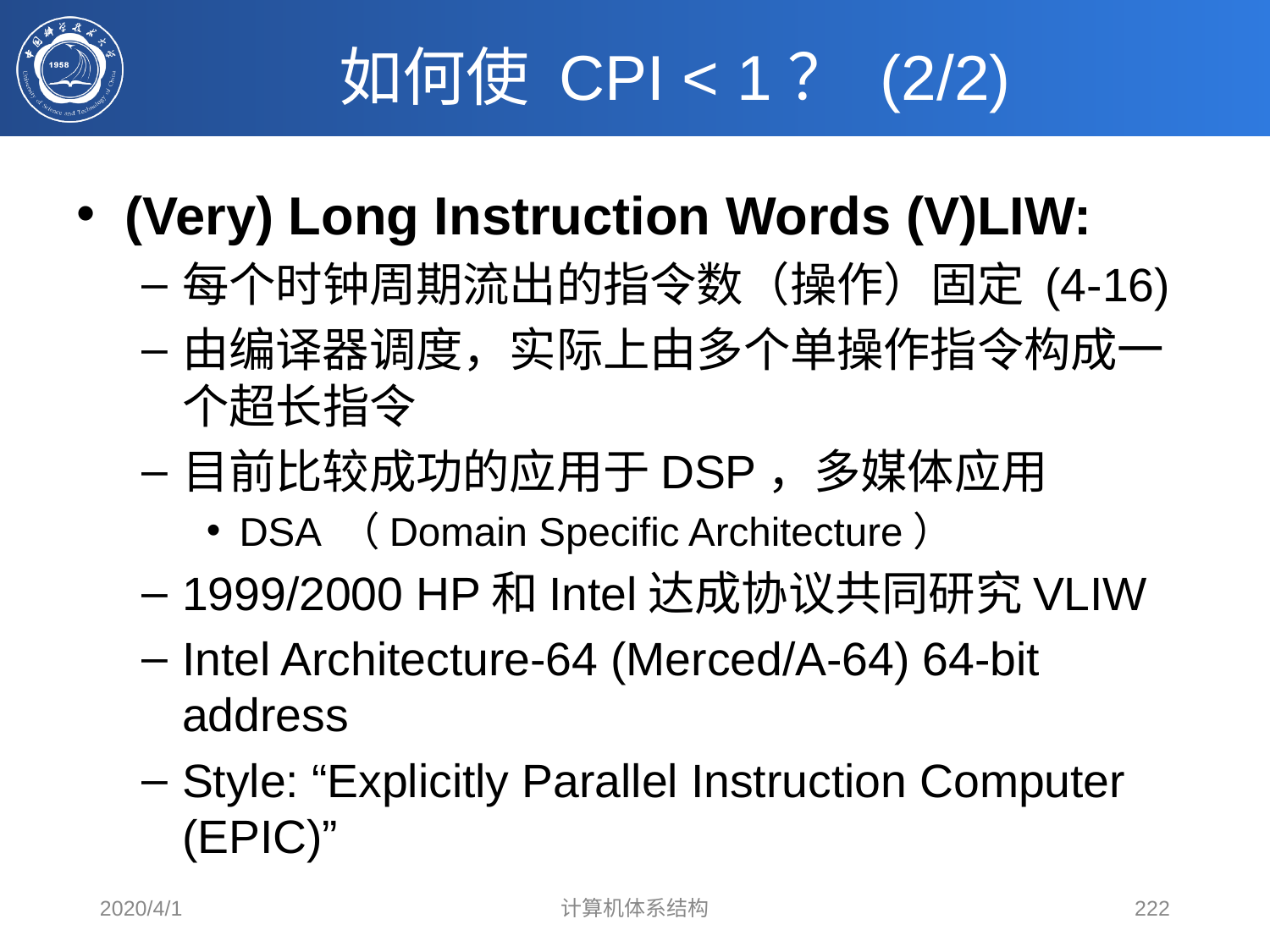

# 如何使 CPI < 1？ (2/2)
(Very) Long Instruction Words (V)LIW:
每个时钟周期流出的指令数（操作）固定 (4-16)
由编译器调度，实际上由多个单操作指令构成一个超长指令
目前比较成功的应用于DSP，多媒体应用
DSA （Domain Specific Architecture）
1999/2000 HP和Intel达成协议共同研究VLIW
Intel Architecture-64 (Merced/A-64) 64-bit address
Style: “Explicitly Parallel Instruction Computer (EPIC)”

2020/4/1
计算机体系结构
222